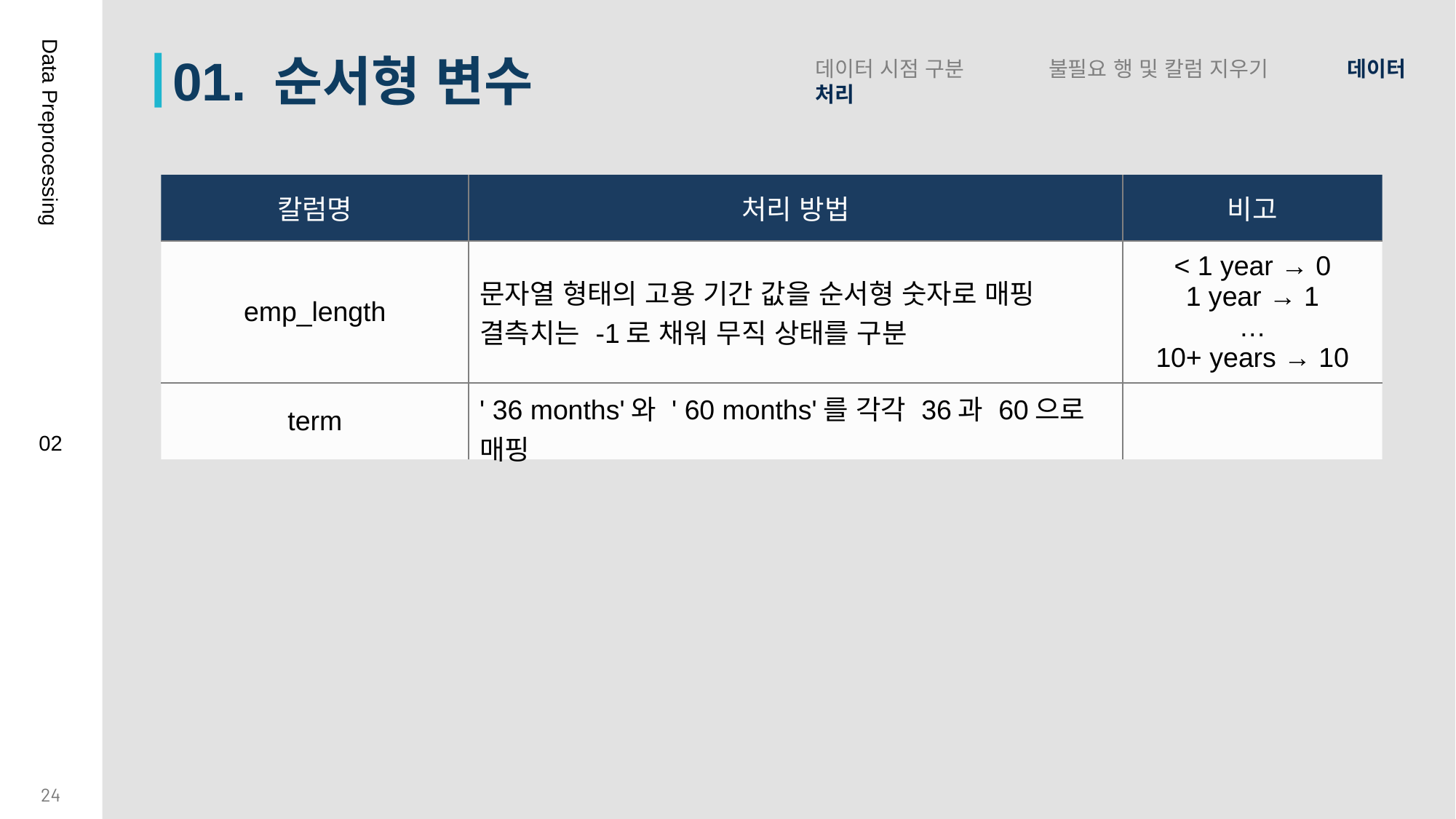

01. 순서형 변수
데이터 시점 구분              불필요 행 및 칼럼 지우기             데이터 처리

Data Preprocessing
| 칼럼명 | 처리 방법 | 비고 |
| --- | --- | --- |
| emp\_length | 문자열 형태의 고용 기간 값을 순서형 숫자로 매핑 결측치는 -1로 채워 무직 상태를 구분 | < 1 year → 0 1 year → 1 … 10+ years → 10 |
| term | ' 36 months'와 ' 60 months'를 각각 36과 60으로 매핑 |  |
02
24